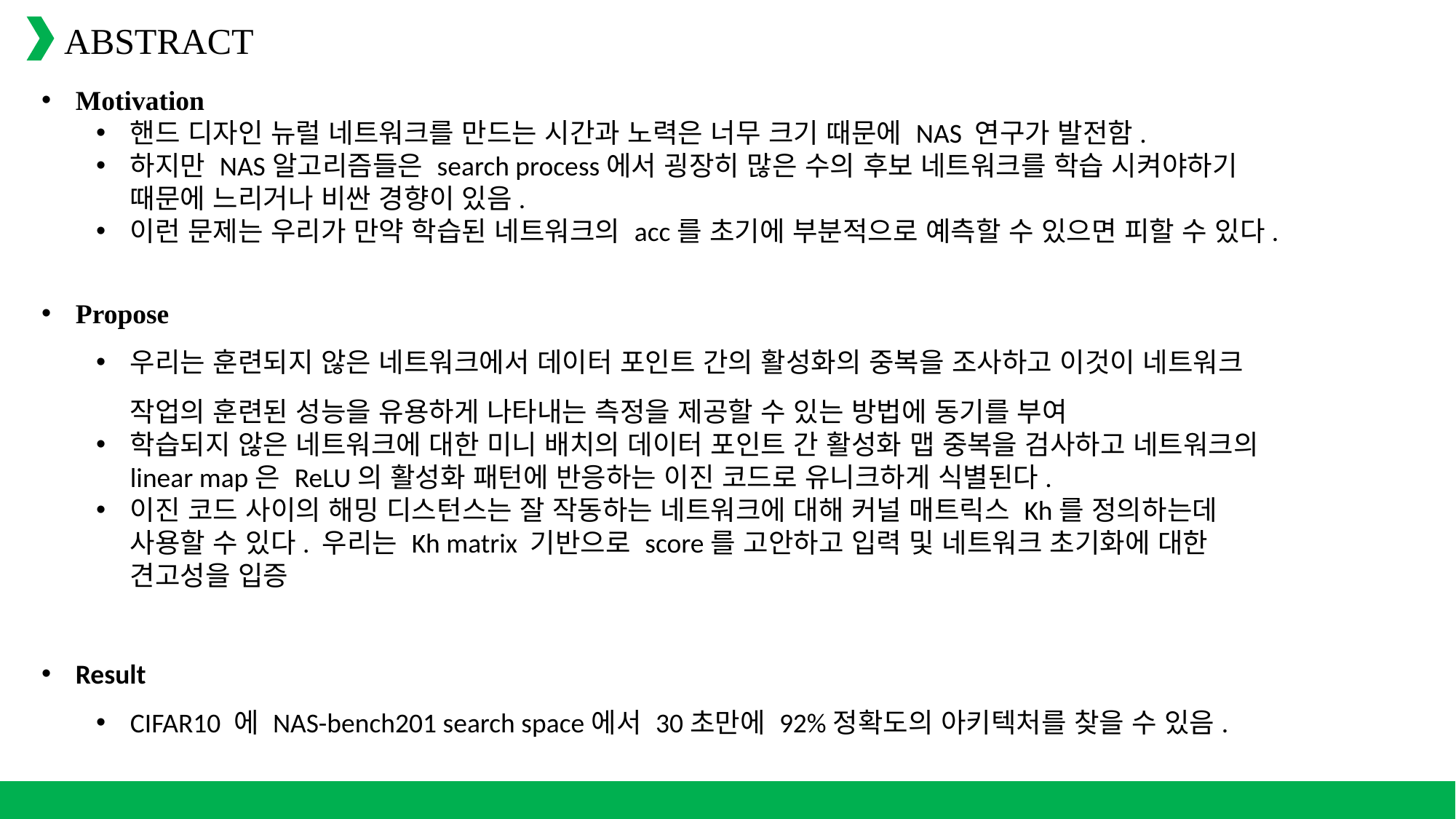

ABSTRACT
Motivation
핸드 디자인 뉴럴 네트워크를 만드는 시간과 노력은 너무 크기 때문에 NAS 연구가 발전함.
하지만 NAS알고리즘들은 search process에서 굉장히 많은 수의 후보 네트워크를 학습 시켜야하기 때문에 느리거나 비싼 경향이 있음.
이런 문제는 우리가 만약 학습된 네트워크의 acc를 초기에 부분적으로 예측할 수 있으면 피할 수 있다.

Propose
우리는 훈련되지 않은 네트워크에서 데이터 포인트 간의 활성화의 중복을 조사하고 이것이 네트워크 작업의 훈련된 성능을 유용하게 나타내는 측정을 제공할 수 있는 방법에 동기를 부여
학습되지 않은 네트워크에 대한 미니 배치의 데이터 포인트 간 활성화 맵 중복을 검사하고 네트워크의 linear map은 ReLU의 활성화 패턴에 반응하는 이진 코드로 유니크하게 식별된다.
이진 코드 사이의 해밍 디스턴스는 잘 작동하는 네트워크에 대해 커널 매트릭스 Kh를 정의하는데 사용할 수 있다. 우리는 Kh matrix 기반으로 score를 고안하고 입력 및 네트워크 초기화에 대한 견고성을 입증

Result
CIFAR10 에 NAS-bench201 search space에서 30초만에 92%정확도의 아키텍처를 찾을 수 있음.